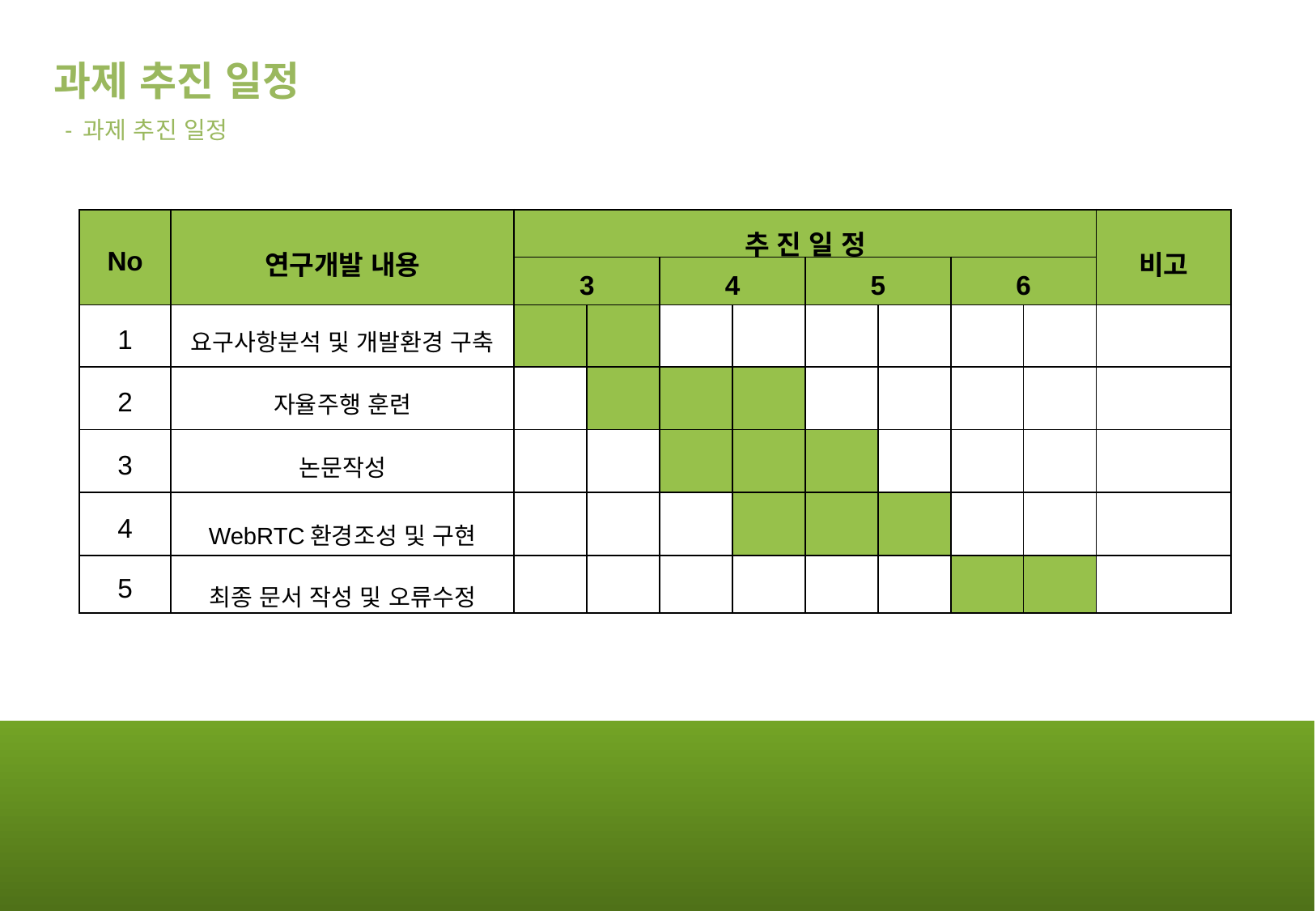

과제 추진 일정
- 과제 추진 일정
| No | 연구개발 내용 | 추 진 일 정 |  |  |  |  |  |  |  | 비고 |
| --- | --- | --- | --- | --- | --- | --- | --- | --- | --- | --- |
|  |  | 3 |  | 4 |  | 5 |  | 6 |  |  |
| 1 | 요구사항분석 및 개발환경 구축 |  |  |  |  |  |  |  |  |  |
| 2 | 자율주행 훈련 |  |  |  |  |  |  |  |  |  |
| 3 | 논문작성 |  |  |  |  |  |  |  |  |  |
| 4 | WebRTC환경조성 및 구현 |  |  |  |  |  |  |  |  |  |
| 5 | 최종 문서 작성 및 오류수정 |  |  |  |  |  |  |  |  |  |